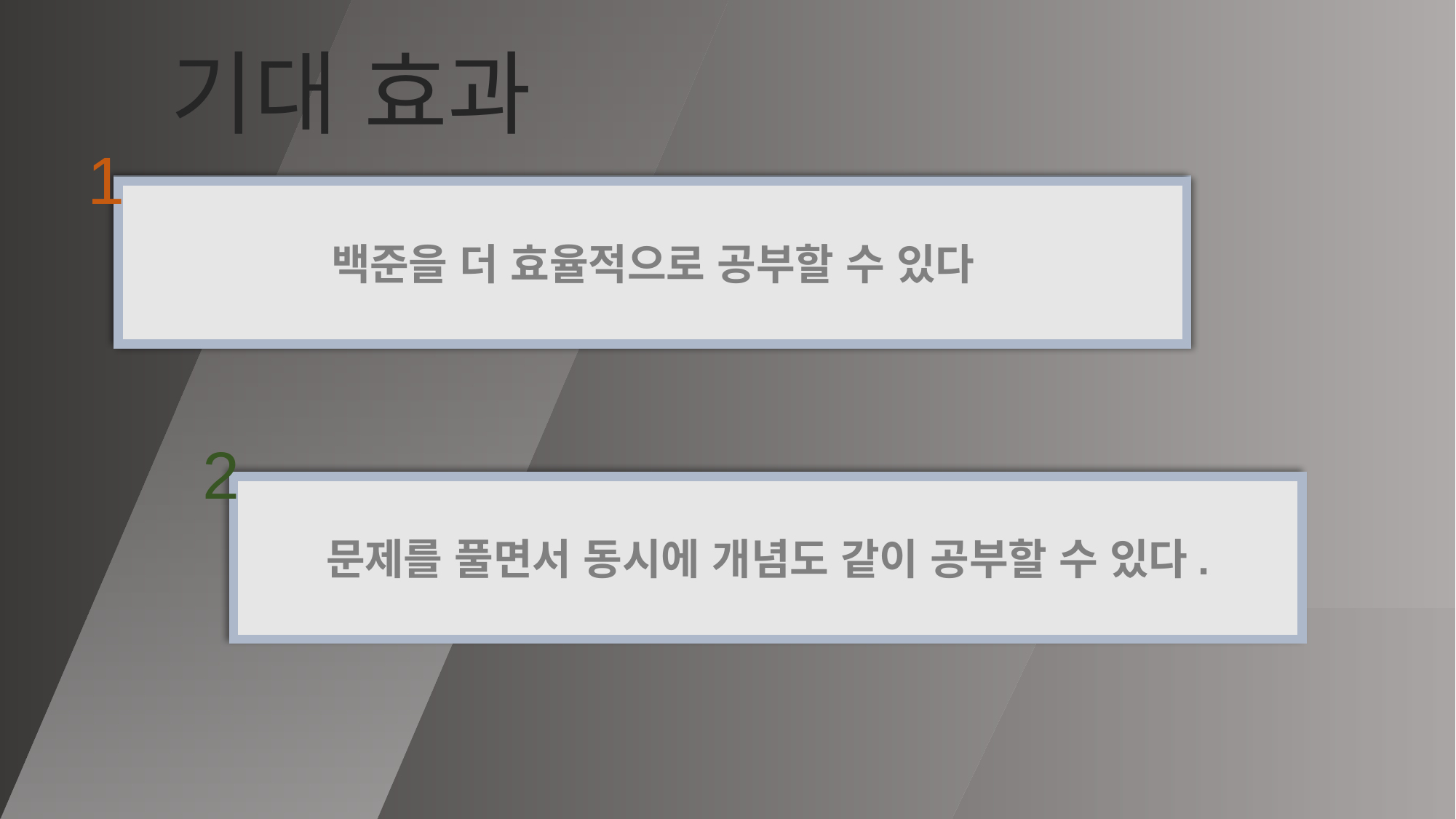

# 기대 효과
1

백준을 더 효율적으로 공부할 수 있다
2
문제를 풀면서 동시에 개념도 같이 공부할 수 있다.